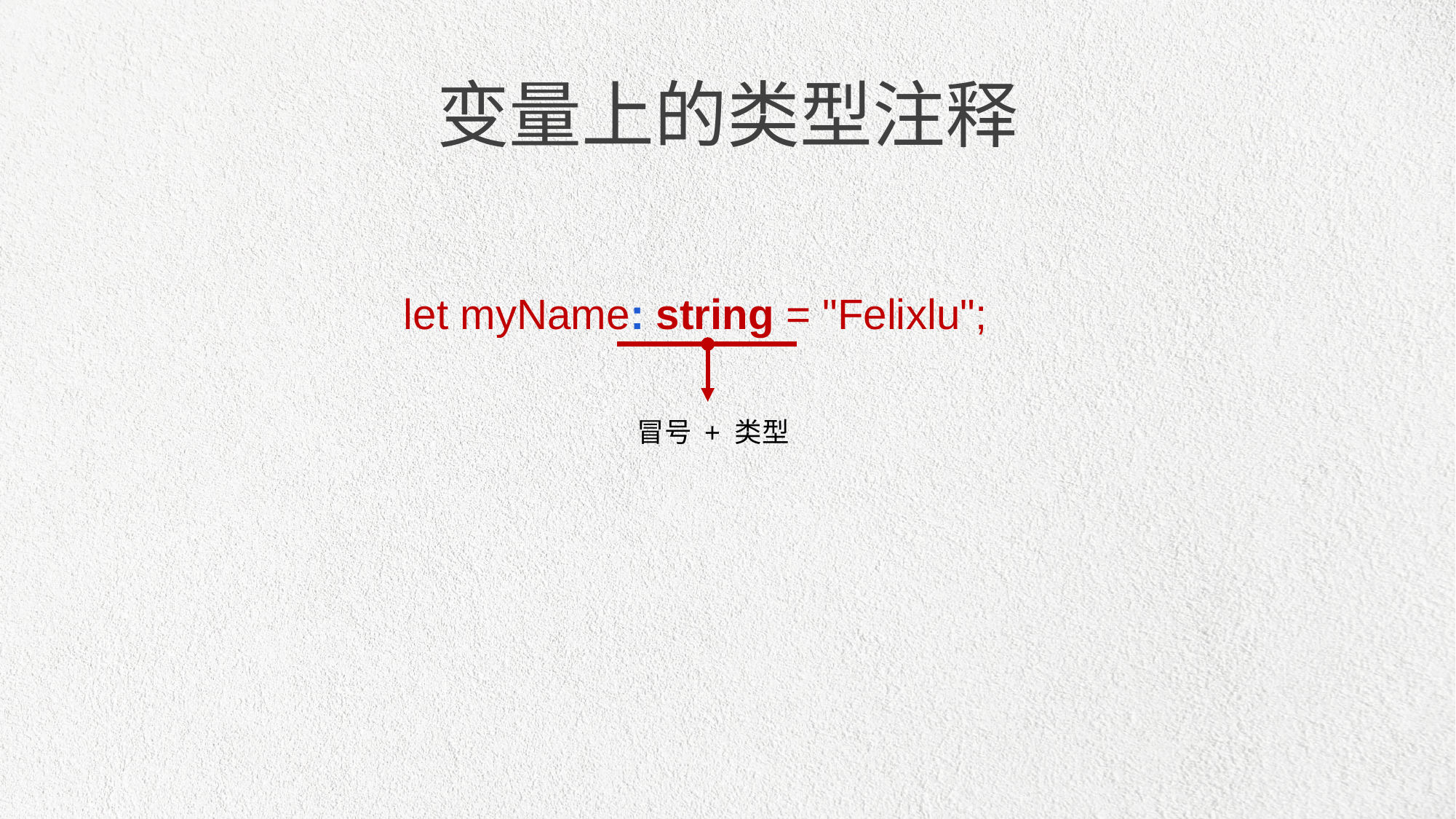

变量上的类型注释
let myName: string = "Felixlu";
冒号 + 类型